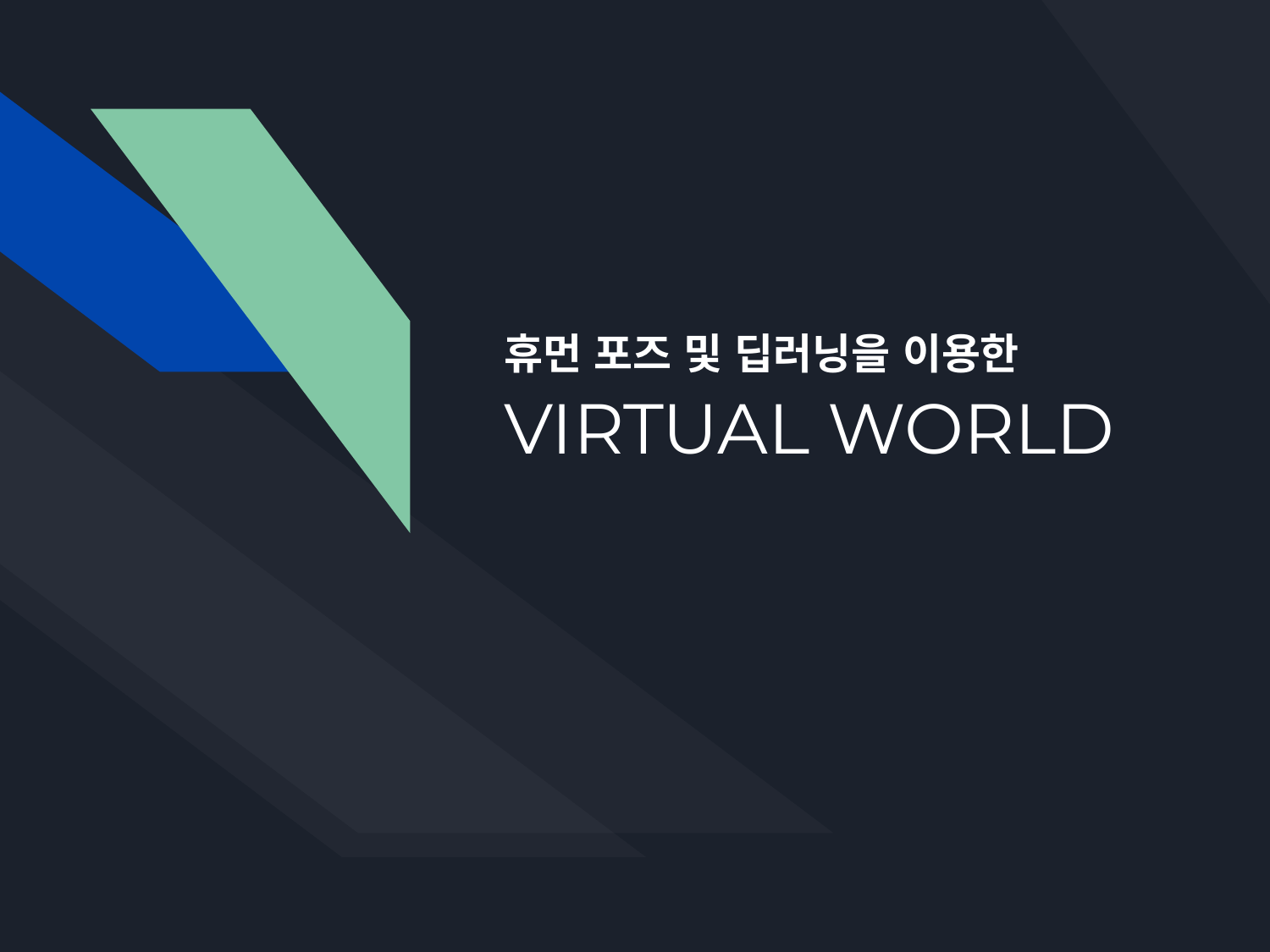

# 휴먼 포즈 및 딥러닝을 이용한 VIRTUAL WORLD